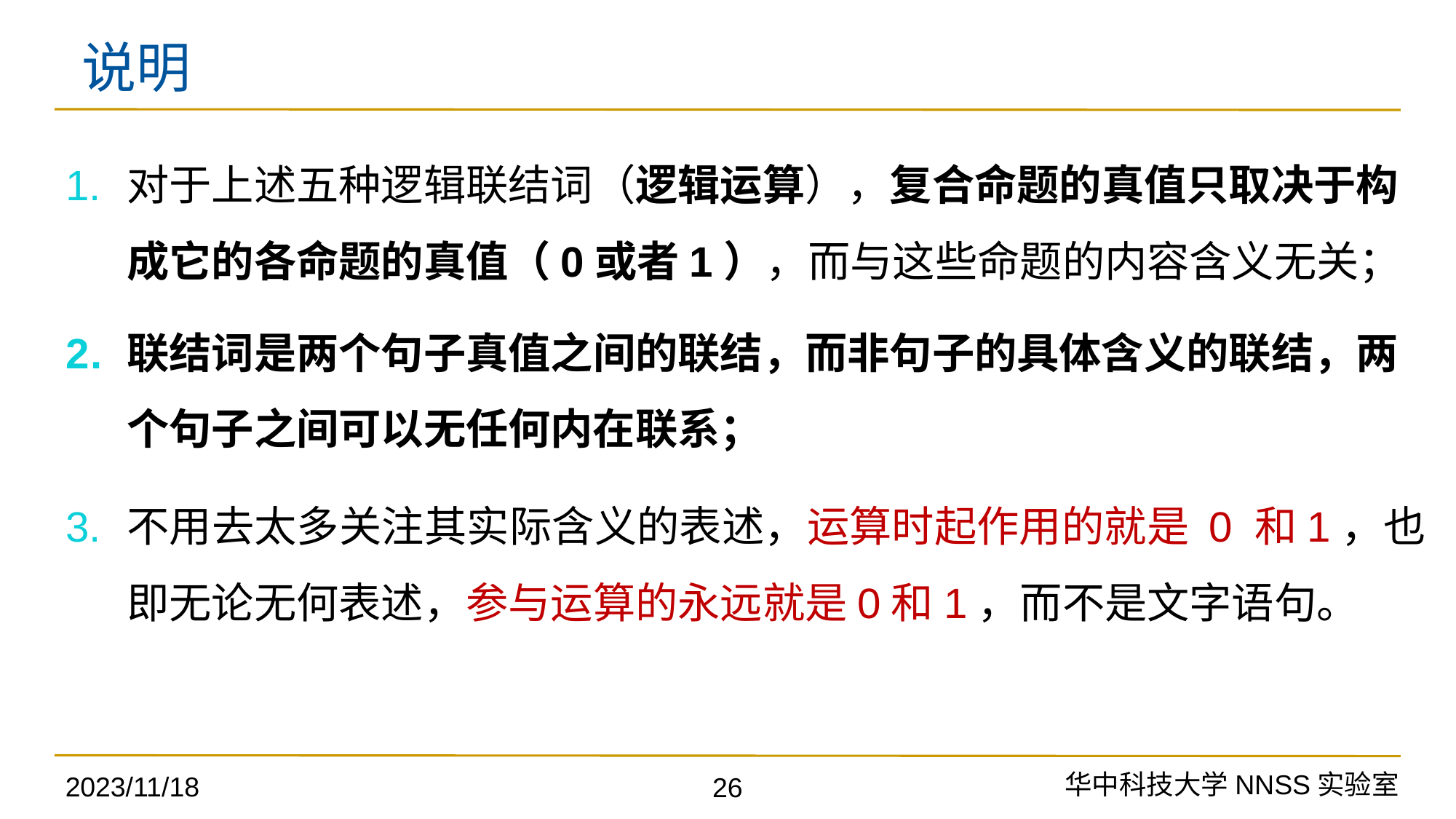

# 说明

对于上述五种逻辑联结词（逻辑运算），复合命题的真值只取决于构成它的各命题的真值（0或者1），而与这些命题的内容含义无关；
联结词是两个句子真值之间的联结，而非句子的具体含义的联结，两个句子之间可以无任何内在联系；
不用去太多关注其实际含义的表述，运算时起作用的就是 0 和1，也即无论无何表述，参与运算的永远就是0和1，而不是文字语句。

华中科技大学NNSS实验室
2023/11/18
26